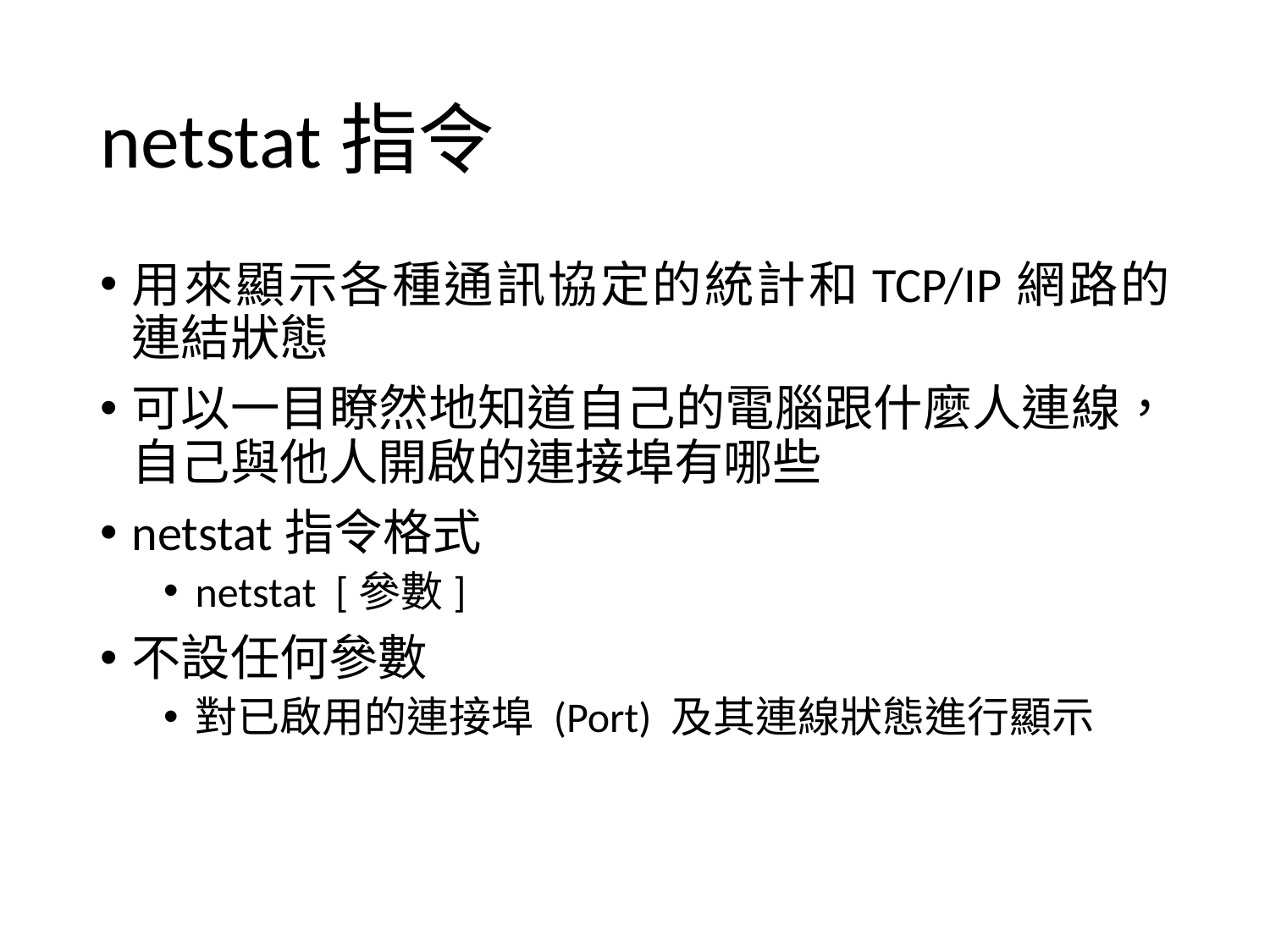

# netstat指令
用來顯示各種通訊協定的統計和TCP/IP網路的連結狀態
可以一目瞭然地知道自己的電腦跟什麼人連線，自己與他人開啟的連接埠有哪些
netstat指令格式
netstat  [參數]
不設任何參數
對已啟用的連接埠 (Port) 及其連線狀態進行顯示